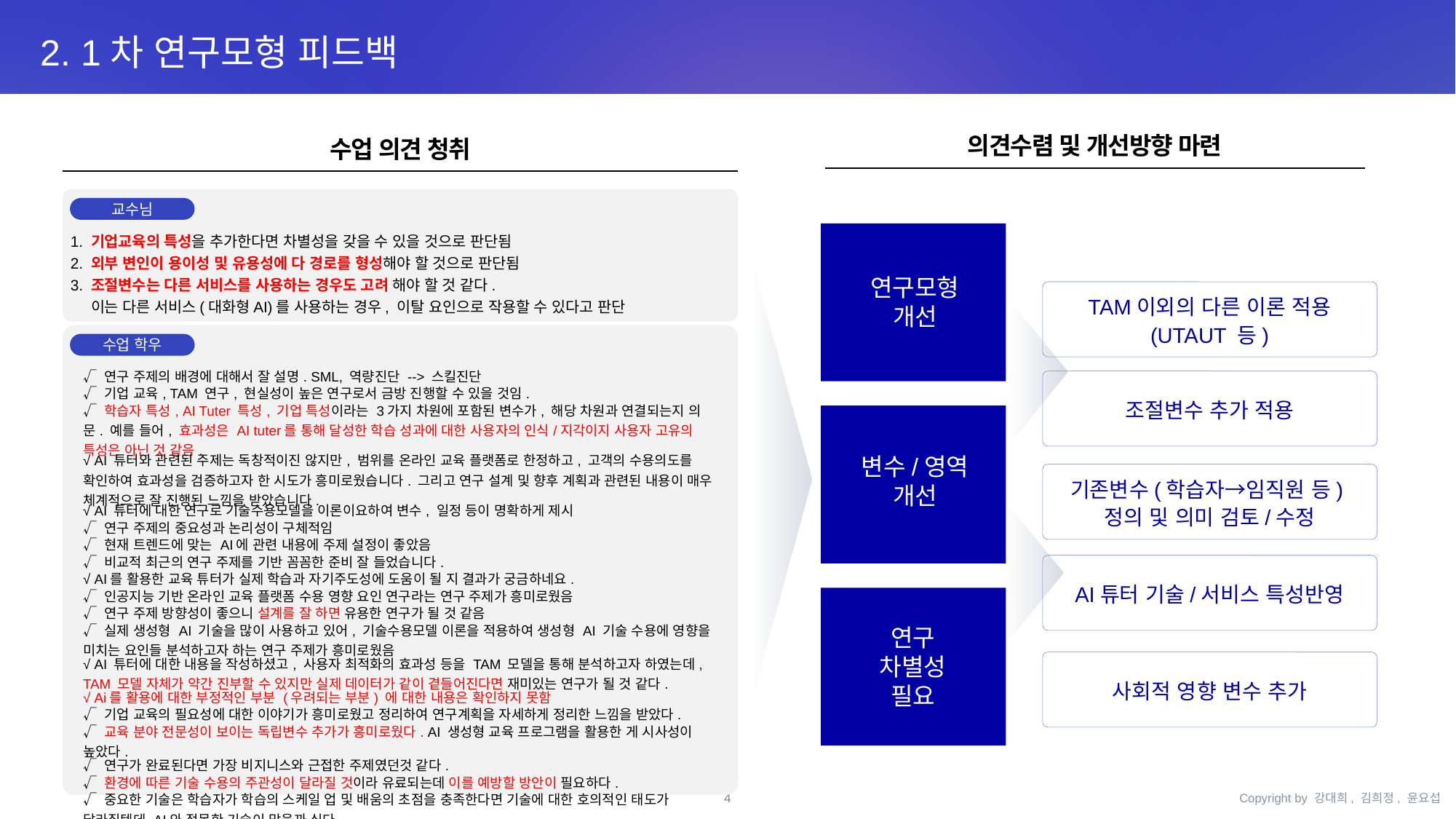

2. 1차 연구모형 피드백
의견수렴 및 개선방향 마련
수업 의견 청취

교수님
1. 기업교육의 특성을 추가한다면 차별성을 갖을 수 있을 것으로 판단됨
2. 외부 변인이 용이성 및 유용성에 다 경로를 형성해야 할 것으로 판단됨
3. 조절변수는 다른 서비스를 사용하는 경우도 고려 해야 할 것 같다.
    이는 다른 서비스(대화형AI)를 사용하는 경우, 이탈 요인으로 작용할 수 있다고 판단

연구모형 개선

변수/영역
개선

연구
차별성
필요
TAM이외의 다른 이론 적용
(UTAUT 등)

수업 학우

| √ 연구 주제의 배경에 대해서 잘 설명. SML, 역량진단 --> 스킬진단 |
| --- |
| √ 기업 교육, TAM 연구, 현실성이 높은 연구로서 금방 진행할 수 있을 것임. |
| √ 학습자 특성, AI Tuter 특성, 기업 특성이라는 3가지 차원에 포함된 변수가, 해당 차원과 연결되는지 의문. 예를 들어, 효과성은 AI tuter를 통해 달성한 학습 성과에 대한 사용자의 인식/지각이지 사용자 고유의 특성은 아닌 것 같음. |
| √ AI 튜터와 관련된 주제는 독창적이진 않지만, 범위를 온라인 교육 플랫폼로 한정하고, 고객의 수용의도를 확인하여 효과성을 검증하고자 한 시도가 흥미로웠습니다. 그리고 연구 설계 및 향후 계획과 관련된 내용이 매우 체계적으로 잘 진행된 느낌을 받았습니다. |
| √ AI 튜터에 대한 연구로 기술수용모델을 이론이요하여 변수, 일정 등이 명확하게 제시 |
| √ 연구 주제의 중요성과 논리성이 구체적임 |
| √ 현재 트렌드에 맞는 AI에 관련 내용에 주제 설정이 좋았음 |
| √ 비교적 최근의 연구 주제를 기반 꼼꼼한 준비 잘 들었습니다. |
| √ AI를 활용한 교육 튜터가 실제 학습과 자기주도성에 도움이 될 지 결과가 궁금하네요. |
| √ 인공지능 기반 온라인 교육 플랫폼 수용 영향 요인 연구라는 연구 주제가 흥미로웠음 |
| √ 연구 주제 방향성이 좋으니 설계를 잘 하면 유용한 연구가 될 것 같음 |
| √ 실제 생성형 AI 기술을 많이 사용하고 있어, 기술수용모델 이론을 적용하여 생성형 AI 기술 수용에 영향을 미치는 요인들 분석하고자 하는 연구 주제가 흥미로웠음 |
| √ AI 튜터에 대한 내용을 작성하셨고, 사용자 최적화의 효과성 등을 TAM 모델을 통해 분석하고자 하였는데, TAM 모델 자체가 약간 진부할 수 있지만 실제 데이터가 같이 곁들어진다면 재미있는 연구가 될 것 같다. |
| √ Ai를 활용에 대한 부정적인 부분 (우려되는 부분) 에 대한 내용은 확인하지 못함 |
| √ 기업 교육의 필요성에 대한 이야기가 흥미로웠고 정리하여 연구계획을 자세하게 정리한 느낌을 받았다. |
| √ 교육 분야 전문성이 보이는 독립변수 추가가 흥미로웠다. AI 생성형 교육 프로그램을 활용한 게 시사성이 높았다. |
| √ 연구가 완료된다면 가장 비지니스와 근접한 주제였던것 같다. |
| √ 환경에 따른 기술 수용의 주관성이 달라질 것이라 유료되는데 이를 예방할 방안이 필요하다. |
| √ 중요한 기술은 학습자가 학습의 스케일 업 및 배움의 초점을 충족한다면 기술에 대한 호의적인 태도가 달라질텐데 AI와 접목한 기술이 맞을까 싶다. |
조절변수 추가 적용

기존변수(학습자→임직원 등)
정의 및 의미 검토/수정

AI튜터 기술/서비스 특성반영
사회적 영향 변수 추가